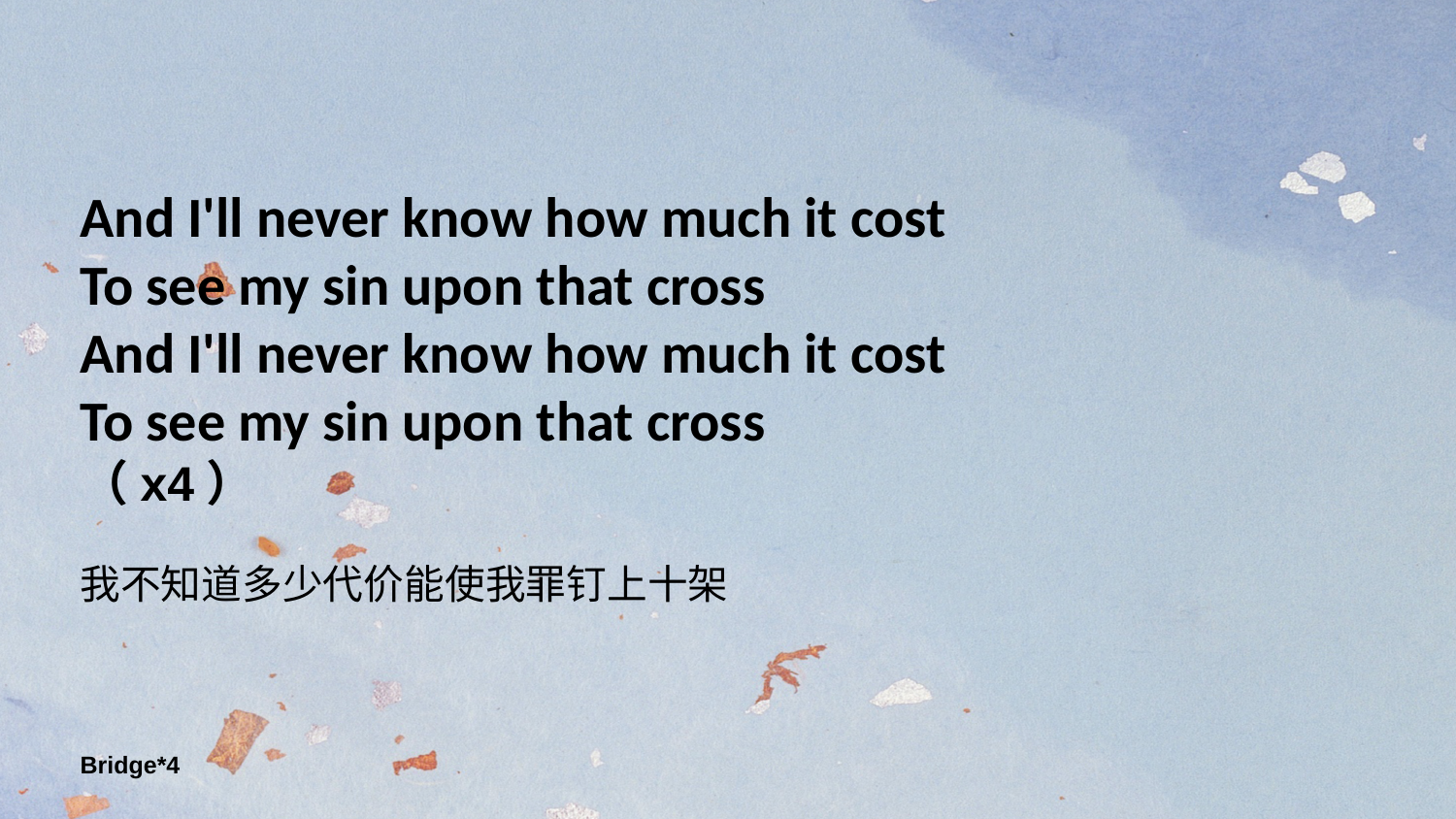

And I'll never know how much it cost
To see my sin upon that cross
And I'll never know how much it cost
To see my sin upon that cross
（x4）

我不知道多少代价能使我罪钉上十架

Bridge*4